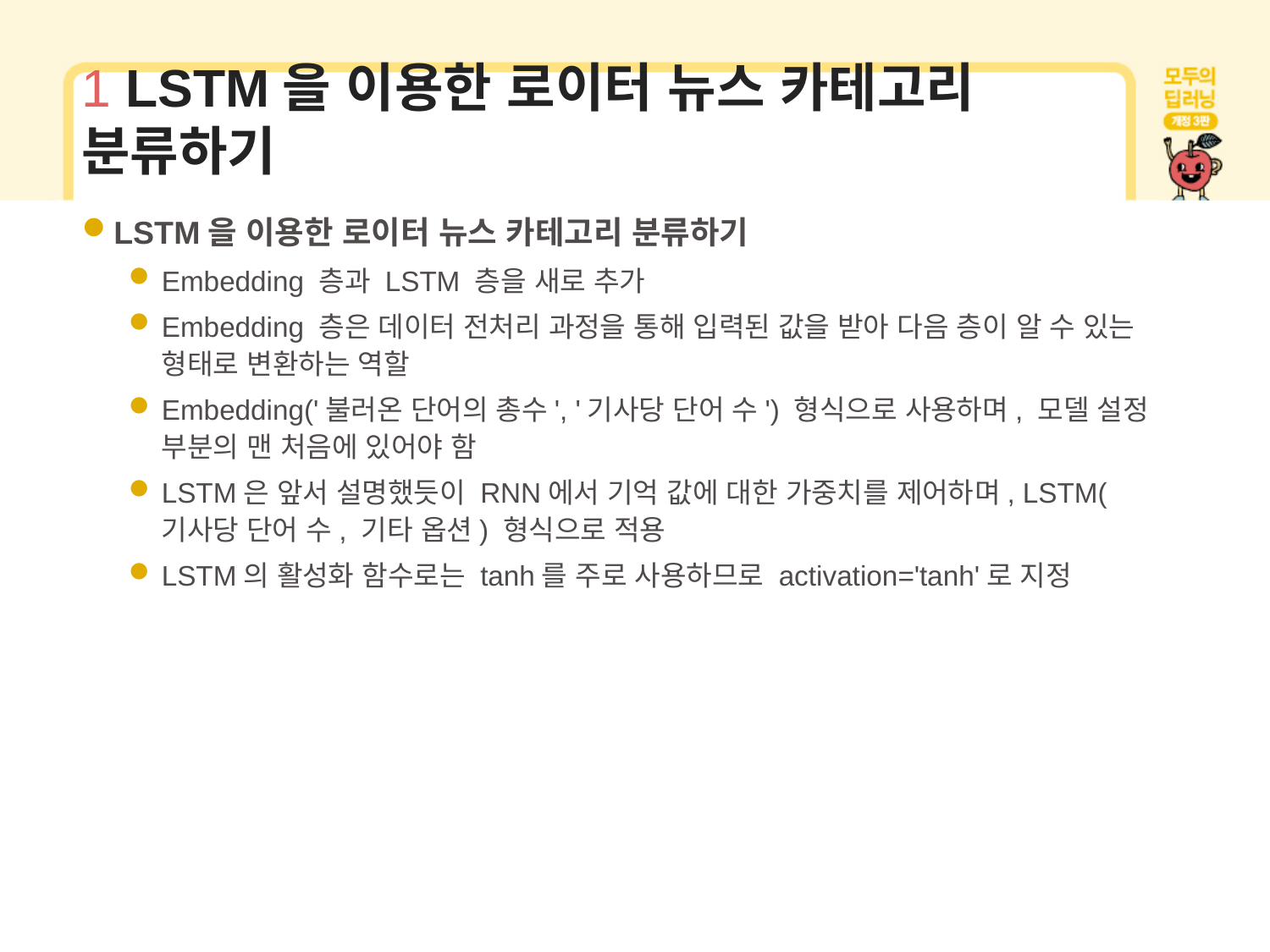

# 1 LSTM을 이용한 로이터 뉴스 카테고리 분류하기
LSTM을 이용한 로이터 뉴스 카테고리 분류하기
Embedding 층과 LSTM 층을 새로 추가
Embedding 층은 데이터 전처리 과정을 통해 입력된 값을 받아 다음 층이 알 수 있는 형태로 변환하는 역할
Embedding('불러온 단어의 총수', '기사당 단어 수') 형식으로 사용하며, 모델 설정 부분의 맨 처음에 있어야 함
LSTM은 앞서 설명했듯이 RNN에서 기억 값에 대한 가중치를 제어하며, LSTM(기사당 단어 수, 기타 옵션) 형식으로 적용
LSTM의 활성화 함수로는 tanh를 주로 사용하므로 activation='tanh'로 지정